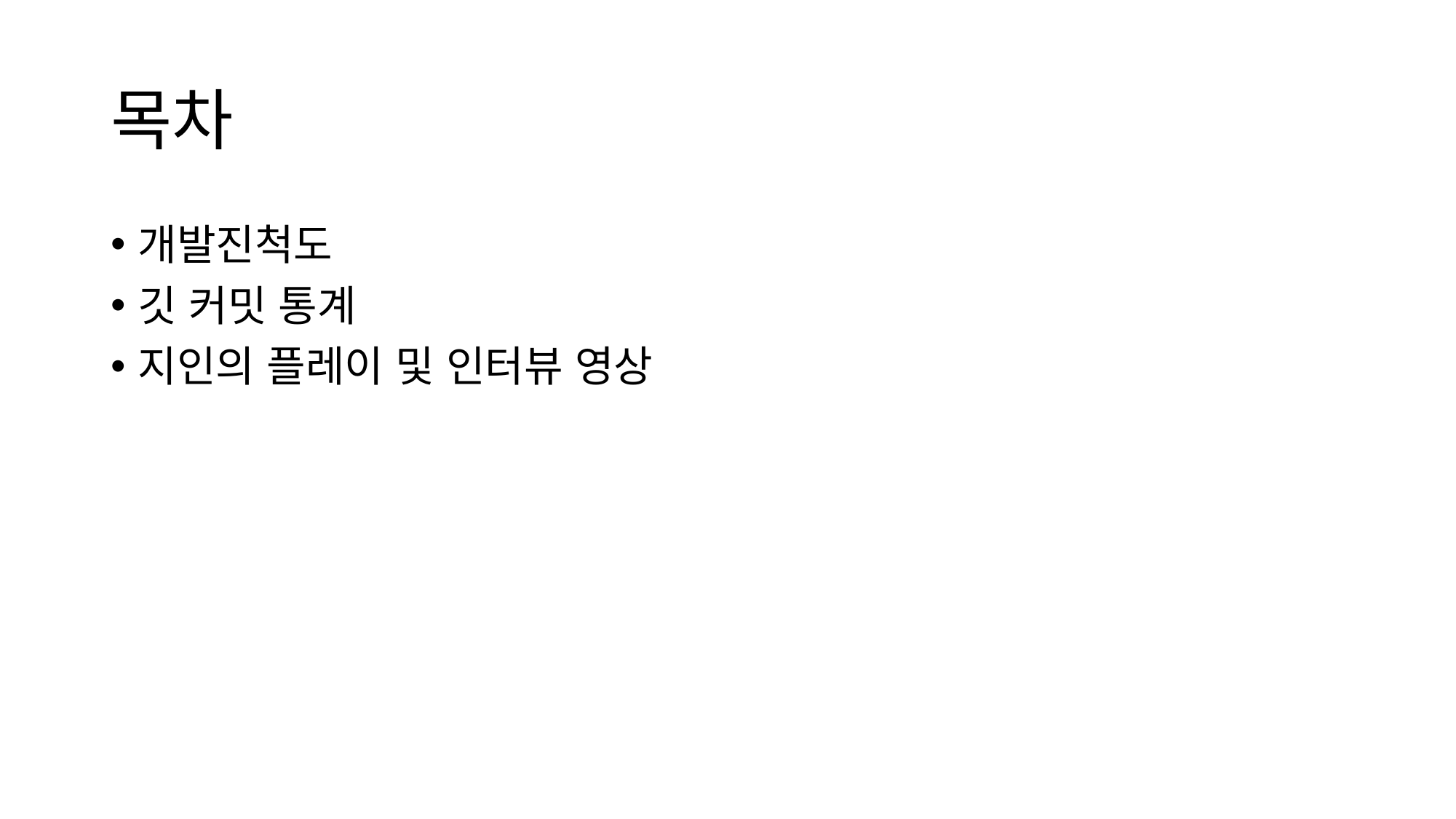

# 목차
개발진척도
깃 커밋 통계
지인의 플레이 및 인터뷰 영상